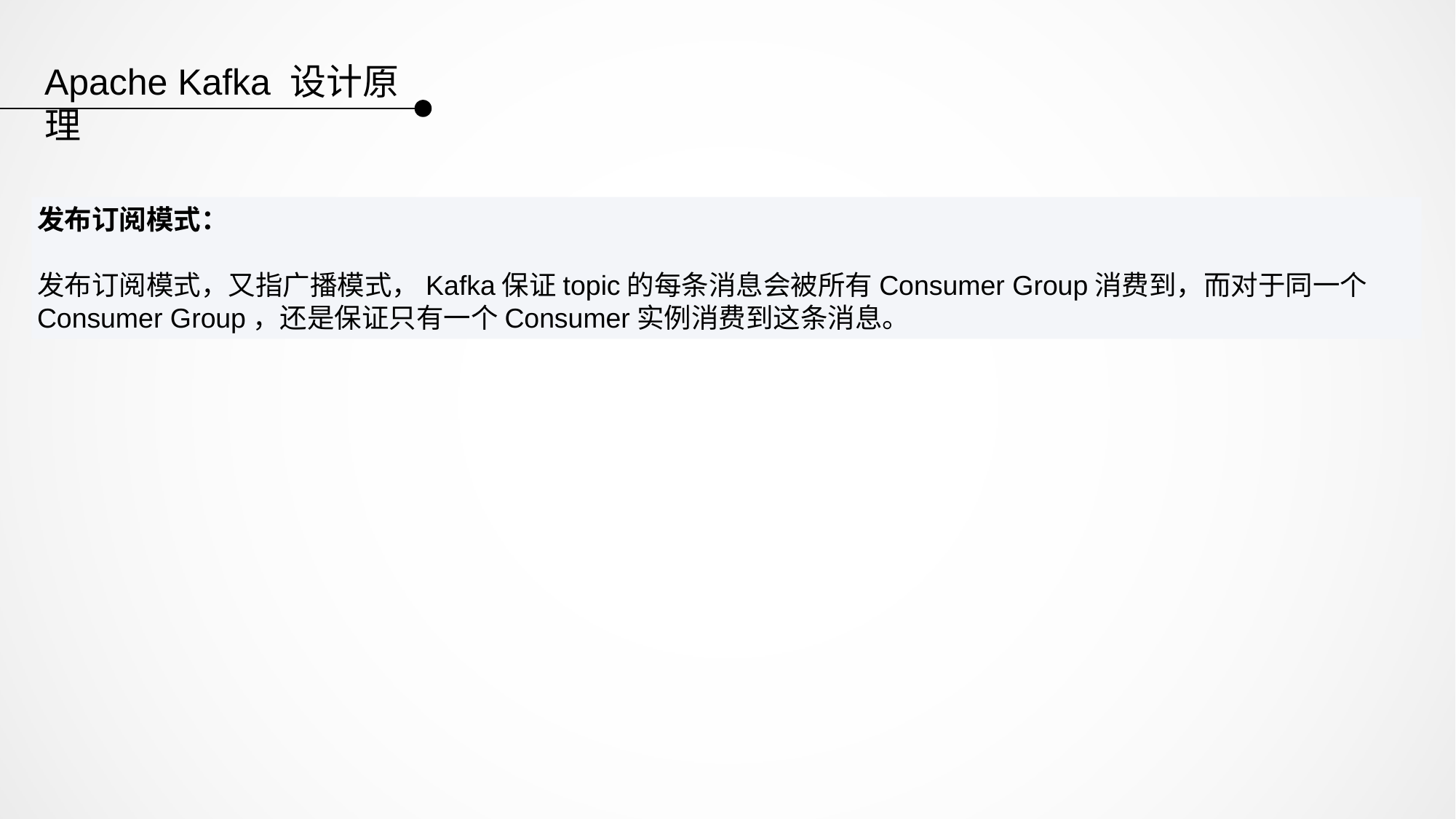

Apache Kafka 设计原理

发布订阅模式：

发布订阅模式，又指广播模式，Kafka保证topic的每条消息会被所有Consumer Group消费到，而对于同一个Consumer Group，还是保证只有一个Consumer实例消费到这条消息。